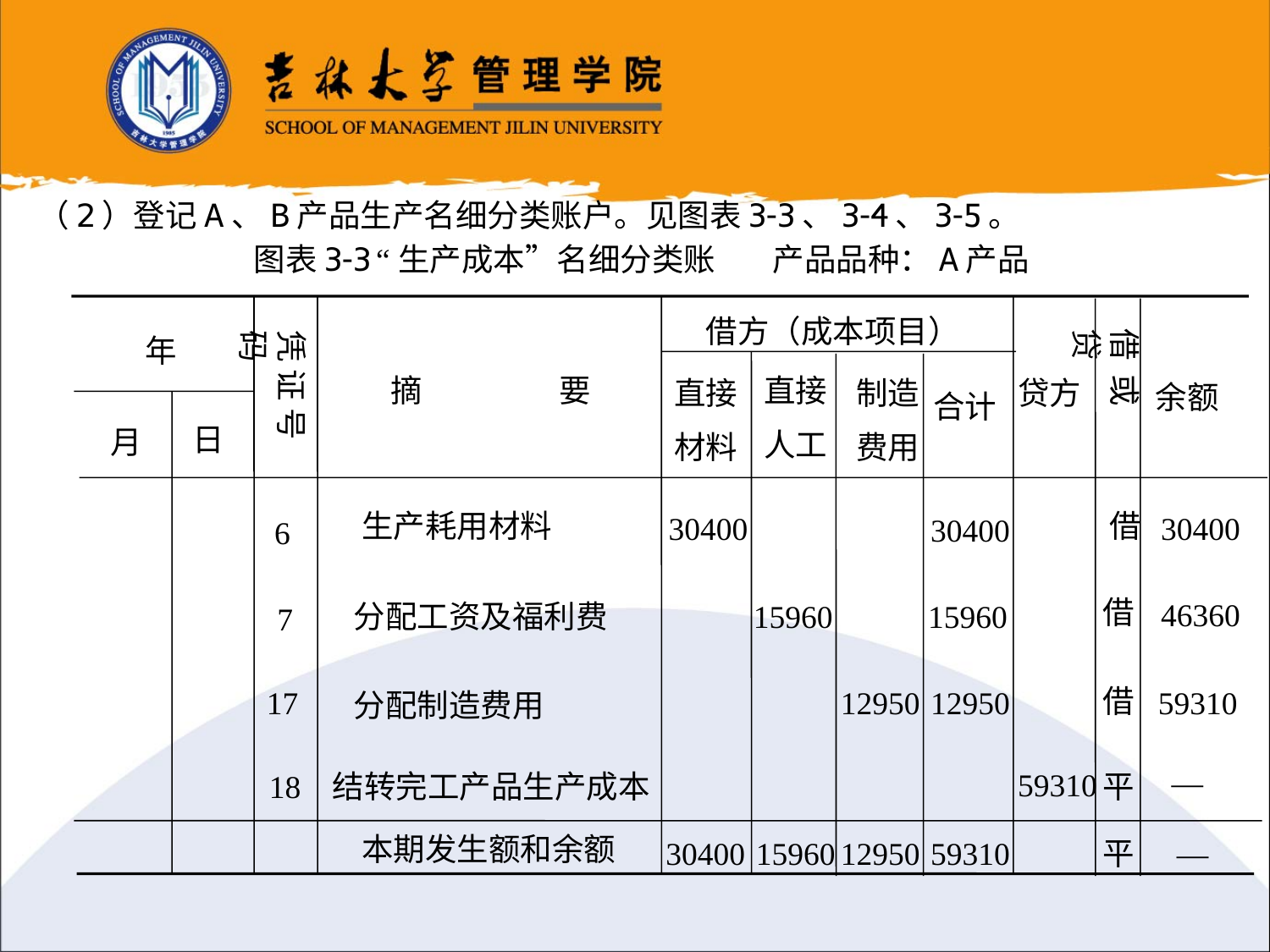

（2）登记A、B产品生产名细分类账户。见图表3-3、3-4、3-5。
                             图表3-3	“生产成本”名细分类账        产品品种：A产品

借方（成本项目）
借  或   贷
凭 证 号 码
年

摘                   要
直接
人工
直接
材料
制造
费用
贷方
余额
合计

日
月

生产耗用材料
 借
30400
30400
30400
6
借
46360
分配工资及福利费
15960
15960
7
借
17
12950
12950
59310
分配制造费用
—
59310
18
结转完工产品生产成本
平

本期发生额和余额
30400
15960
12950
59310
平
—

78